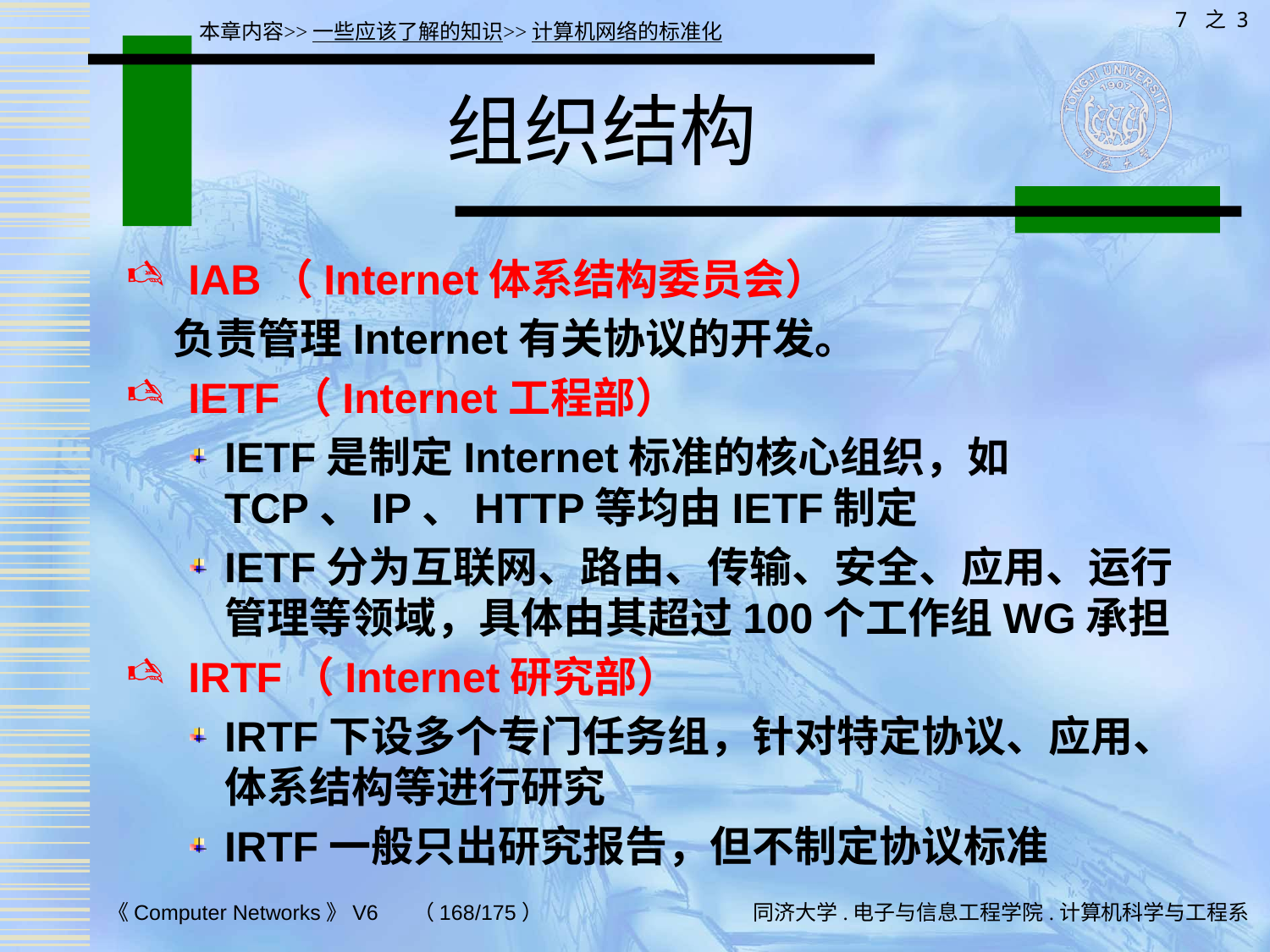

7 之 3
本章内容>>一些应该了解的知识>>计算机网络的标准化
# 组织结构
  IAB（Internet体系结构委员会）
    负责管理Internet有关协议的开发。
  IETF（Internet工程部）
IETF是制定Internet标准的核心组织，如TCP、IP、HTTP等均由IETF制定
IETF分为互联网、路由、传输、安全、应用、运行管理等领域，具体由其超过100个工作组WG承担
  IRTF（Internet研究部）
IRTF下设多个专门任务组，针对特定协议、应用、体系结构等进行研究
IRTF一般只出研究报告，但不制定协议标准